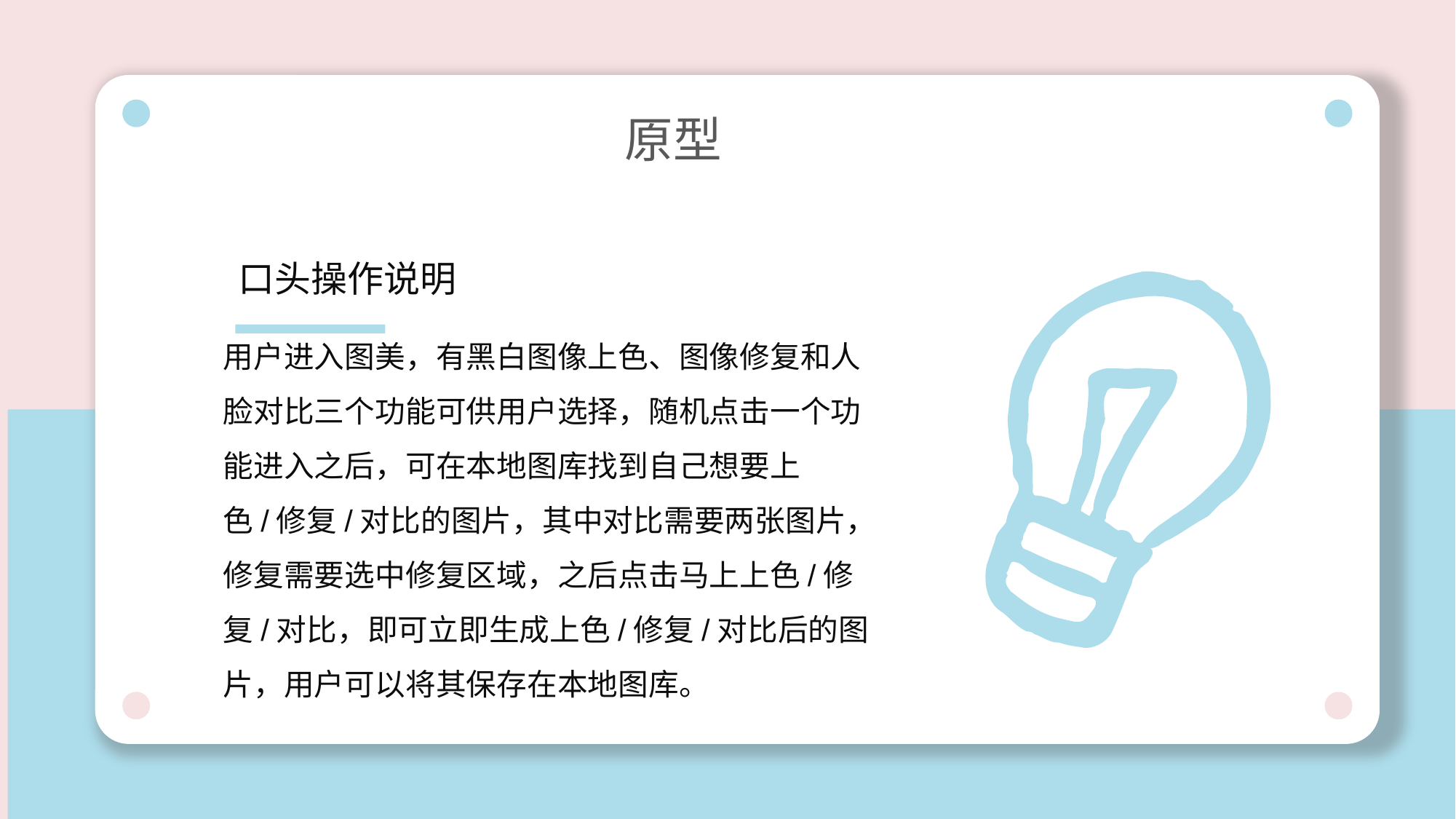

原型
口头操作说明

用户进入图美，有黑白图像上色、图像修复和人脸对比三个功能可供用户选择，随机点击一个功能进入之后，可在本地图库找到自己想要上色/修复/对比的图片，其中对比需要两张图片，修复需要选中修复区域，之后点击马上上色/修复/对比，即可立即生成上色/修复/对比后的图片，用户可以将其保存在本地图库。